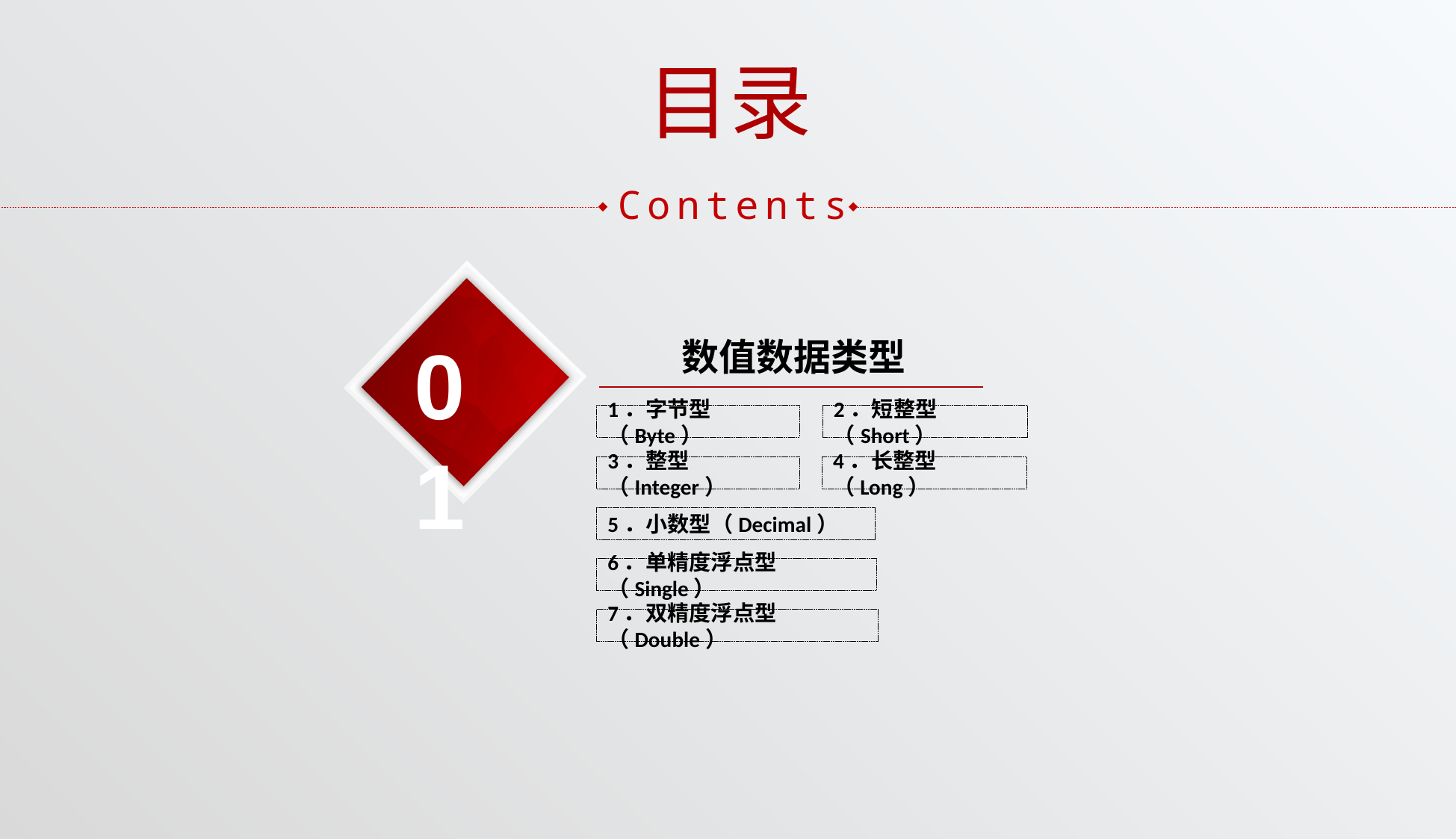

目录
Contents

01
数值数据类型
1．字节型（Byte）
2．短整型（Short）
3．整型（Integer）
4．长整型（Long）
5．小数型（Decimal）
6．单精度浮点型（Single）
7．双精度浮点型（Double）